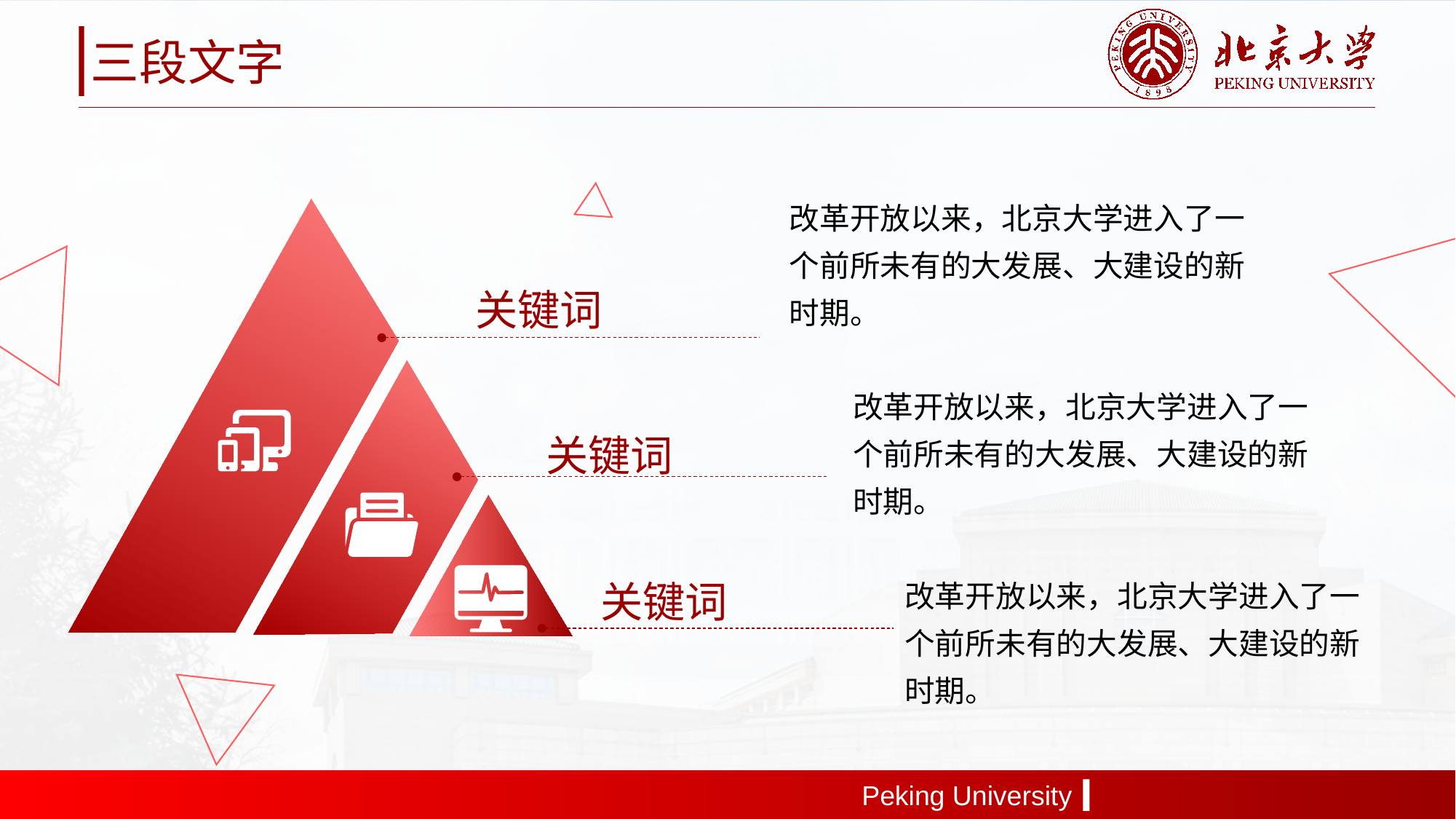

三段文字

改革开放以来，北京大学进入了一个前所未有的大发展、大建设的新时期。

关键词
改革开放以来，北京大学进入了一个前所未有的大发展、大建设的新时期。

关键词

改革开放以来，北京大学进入了一个前所未有的大发展、大建设的新时期。

关键词